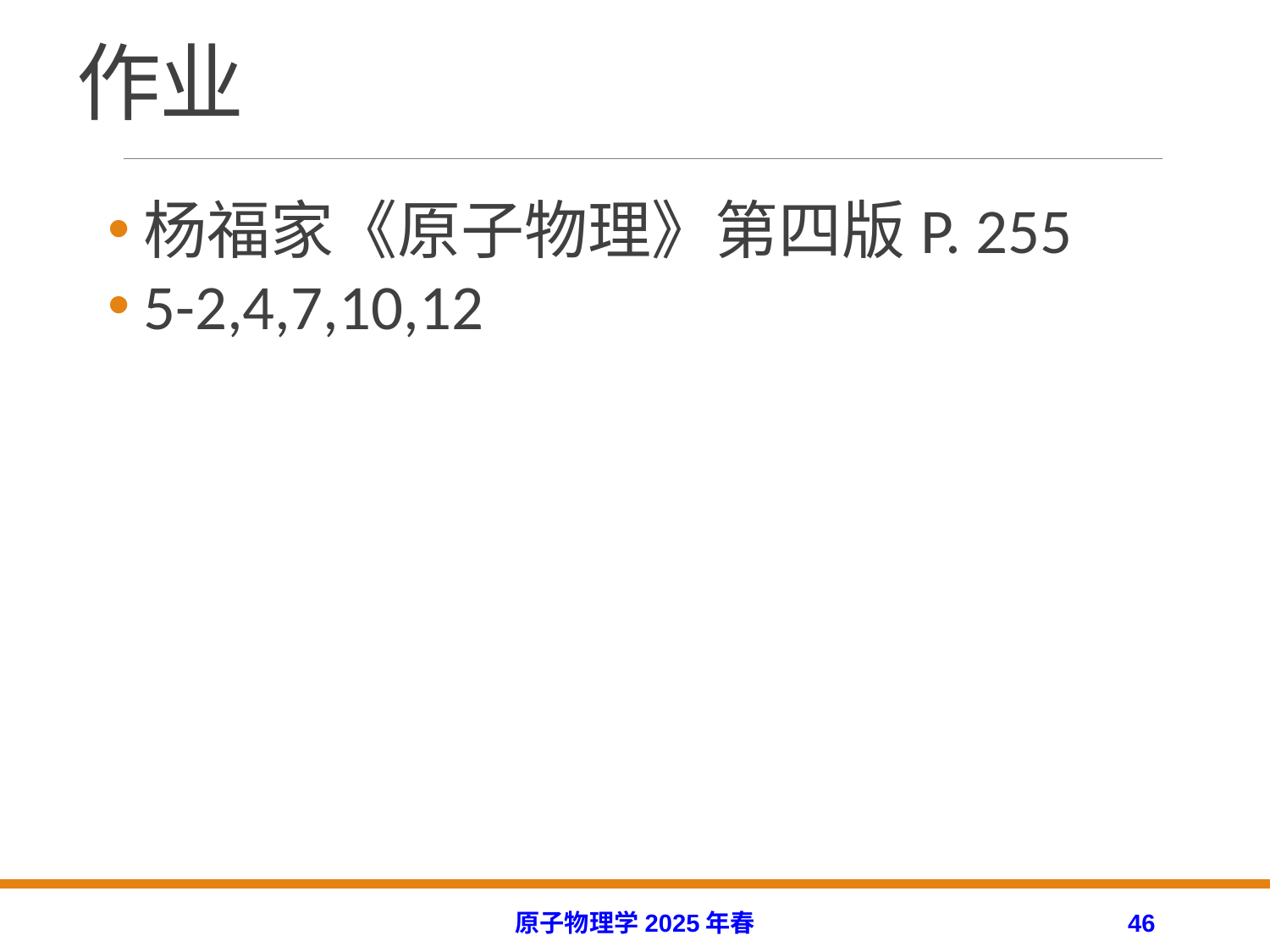

# 作业
杨福家《原子物理》第四版P. 255
5-2,4,7,10,12
原子物理学2025年春
46